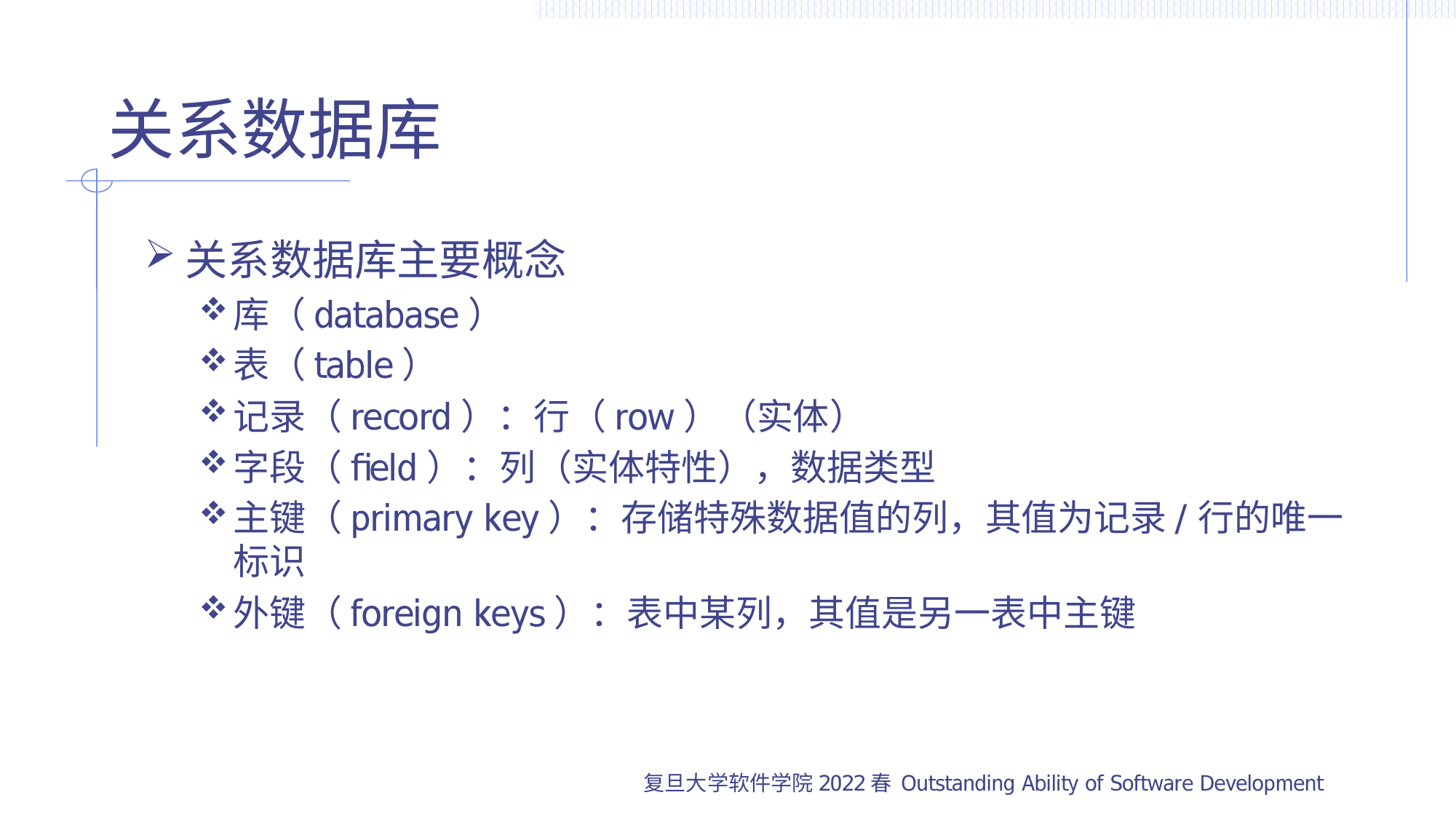

# 关系数据库
关系数据库主要概念
库（database）
表（table）
记录（record）：行（row）（实体）
字段（field）：列（实体特性），数据类型
主键（primary key）：存储特殊数据值的列，其值为记录/行的唯一标识
外键（foreign keys）：表中某列，其值是另一表中主键